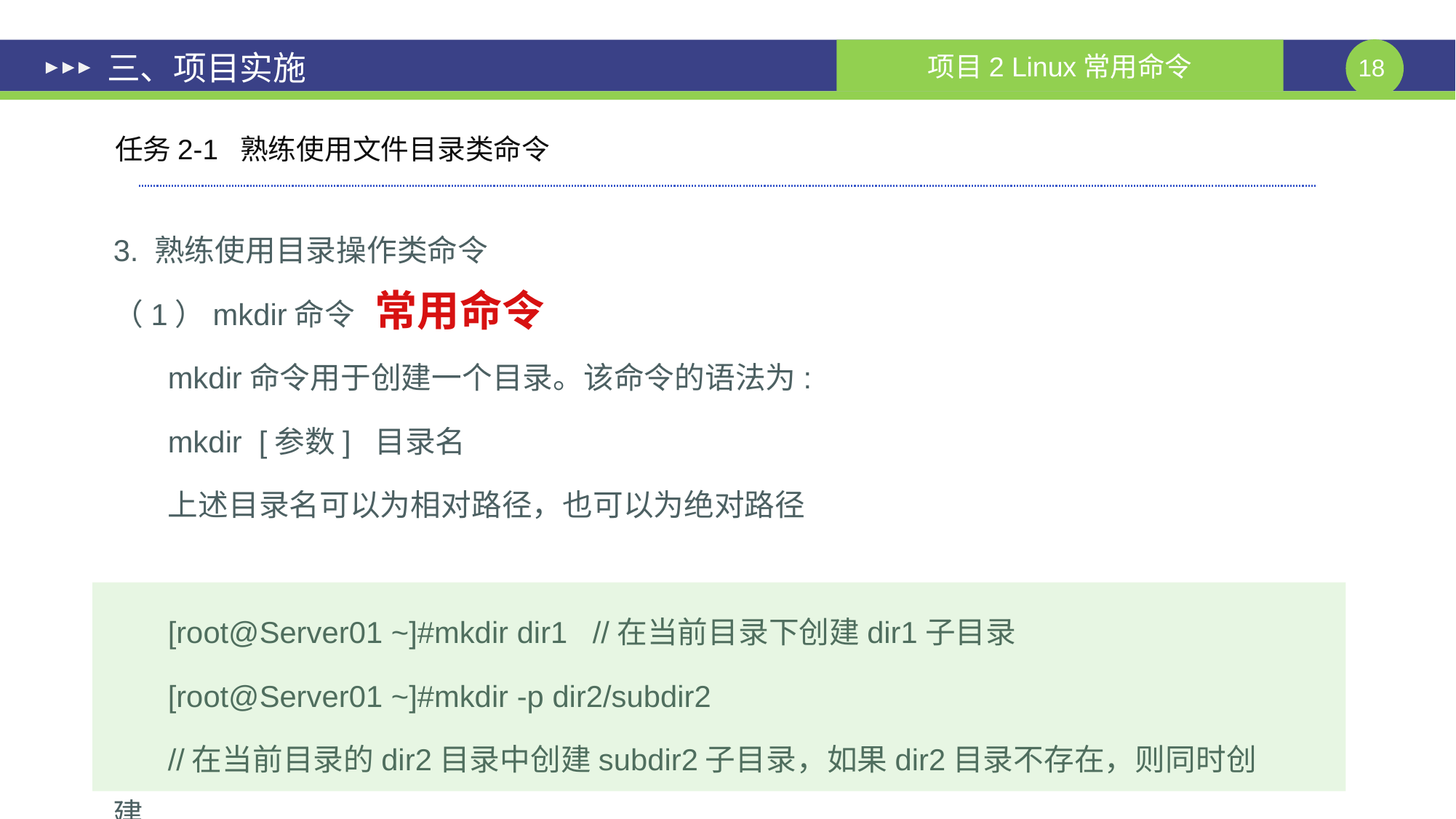

# 三、项目实施
任务2-1  熟练使用文件目录类命令

3. 熟练使用目录操作类命令
（1）mkdir命令
mkdir命令用于创建一个目录。该命令的语法为:
mkdir  [参数]  目录名
上述目录名可以为相对路径，也可以为绝对路径

[root@Server01 ~]#mkdir dir1   //在当前目录下创建dir1子目录
[root@Server01 ~]#mkdir -p dir2/subdir2
//在当前目录的dir2目录中创建subdir2子目录，如果dir2目录不存在，则同时创建

常用命令